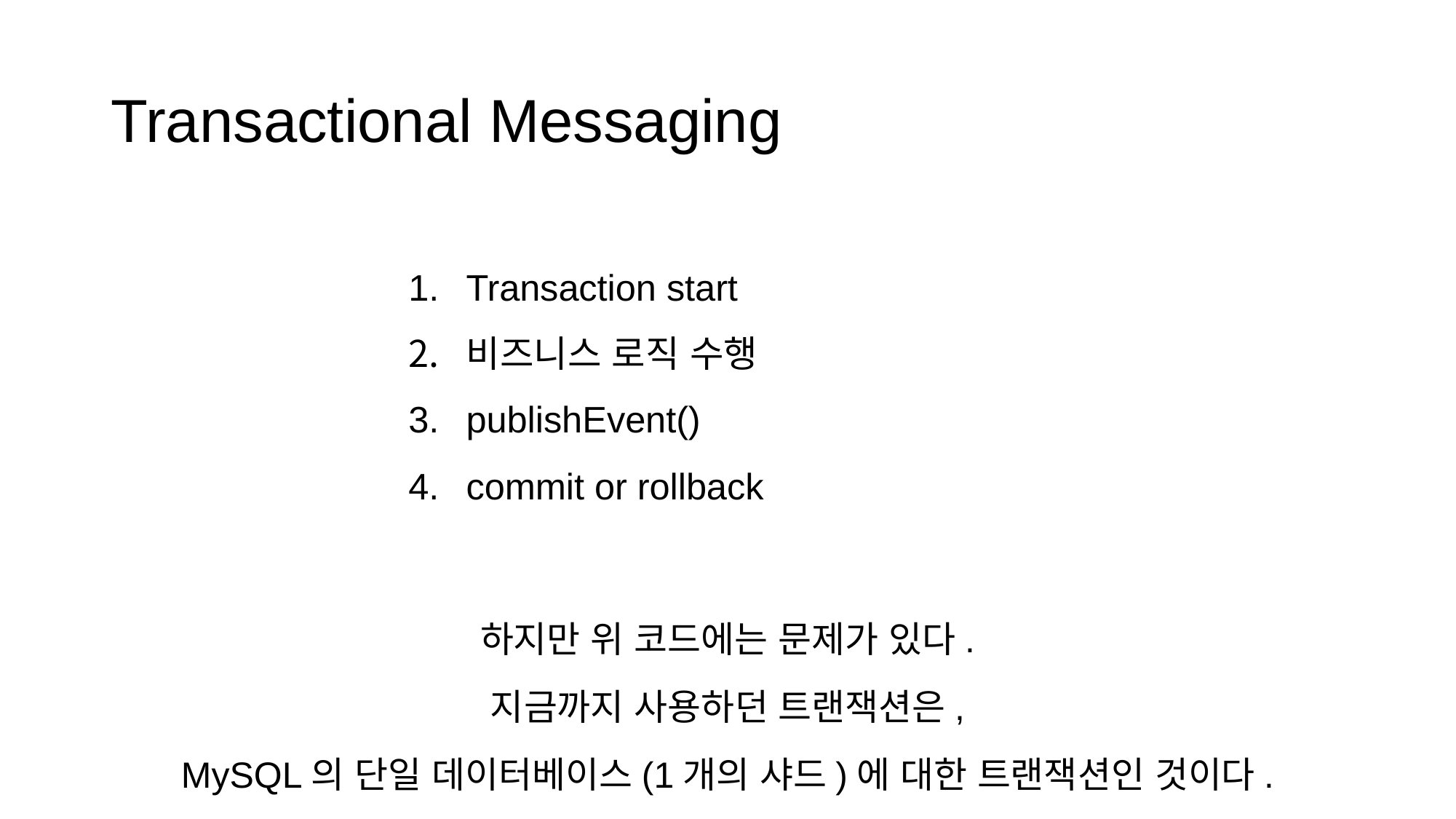

# Transactional Messaging
Transaction start
비즈니스 로직 수행
publishEvent()
commit or rollback

하지만 위 코드에는 문제가 있다.
지금까지 사용하던 트랜잭션은,
MySQL의 단일 데이터베이스(1개의 샤드)에 대한 트랜잭션인 것이다.